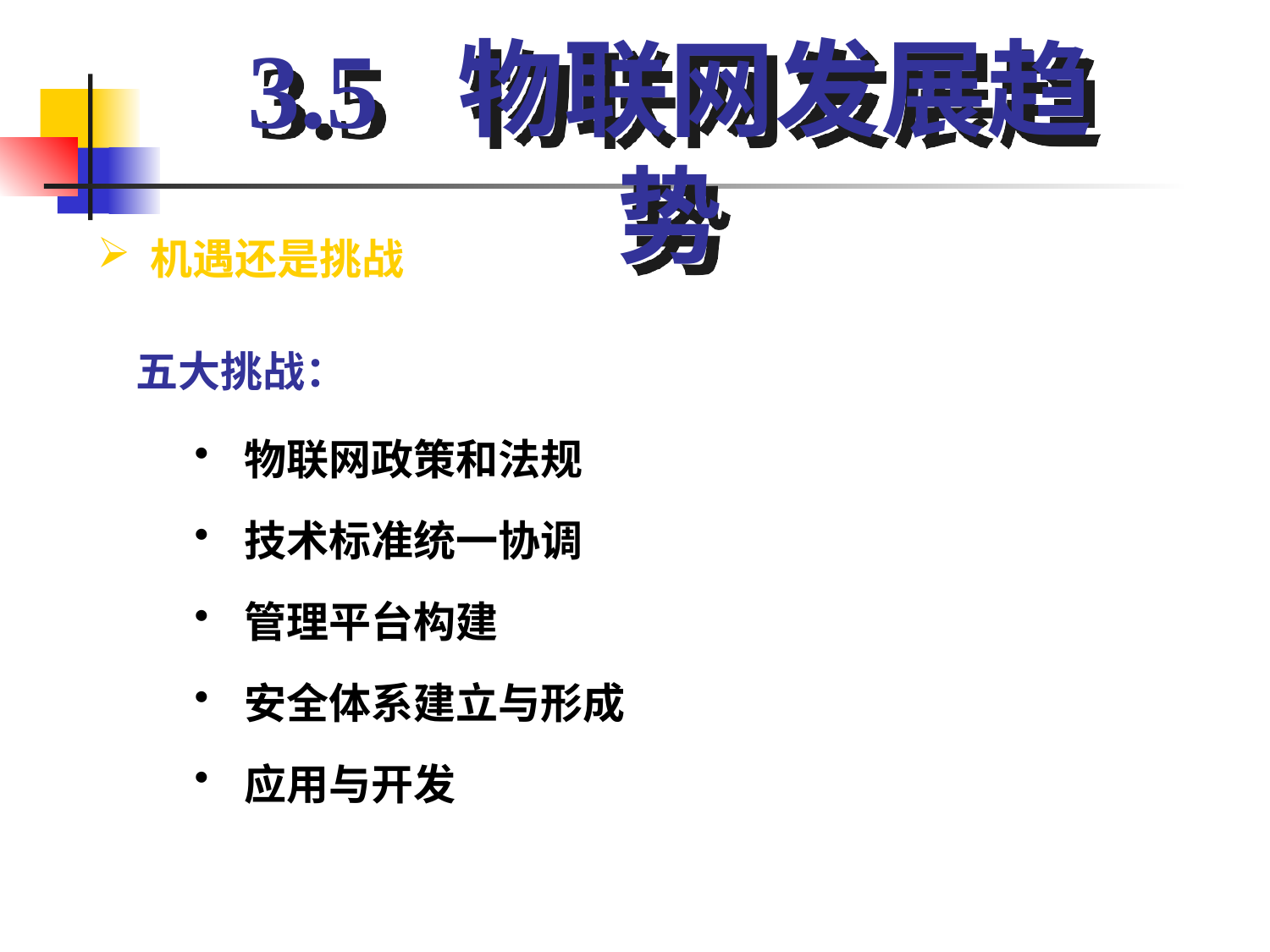

3.5  物联网发展趋势
 机遇还是挑战

   五大挑战：

 物联网政策和法规

 技术标准统一协调

 管理平台构建

 安全体系建立与形成

 应用与开发